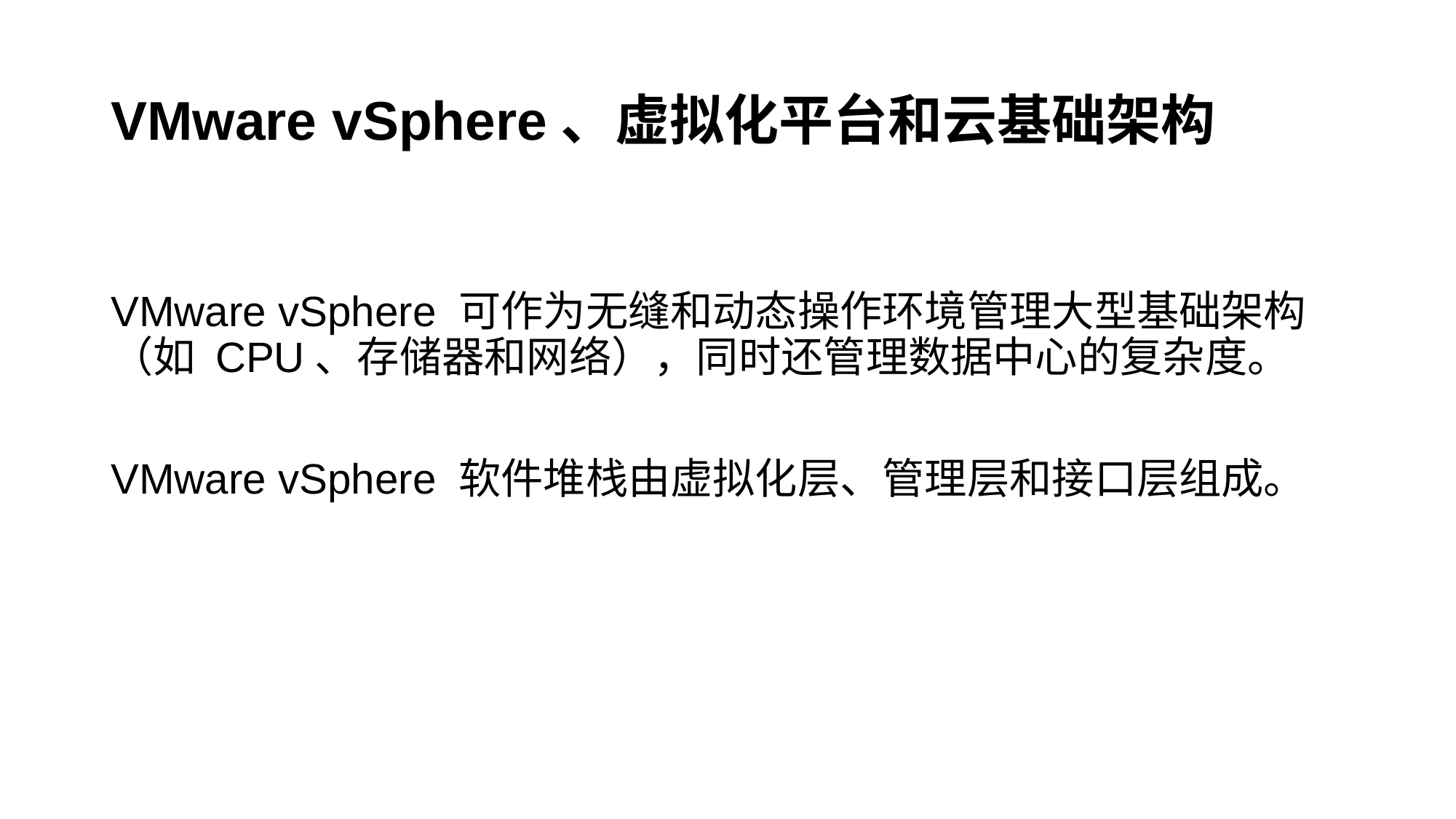

# VMware vSphere、虚拟化平台和云基础架构

VMware vSphere 可作为无缝和动态操作环境管理大型基础架构（如 CPU、存储器和网络），同时还管理数据中心的复杂度。

VMware vSphere 软件堆栈由虚拟化层、管理层和接口层组成。